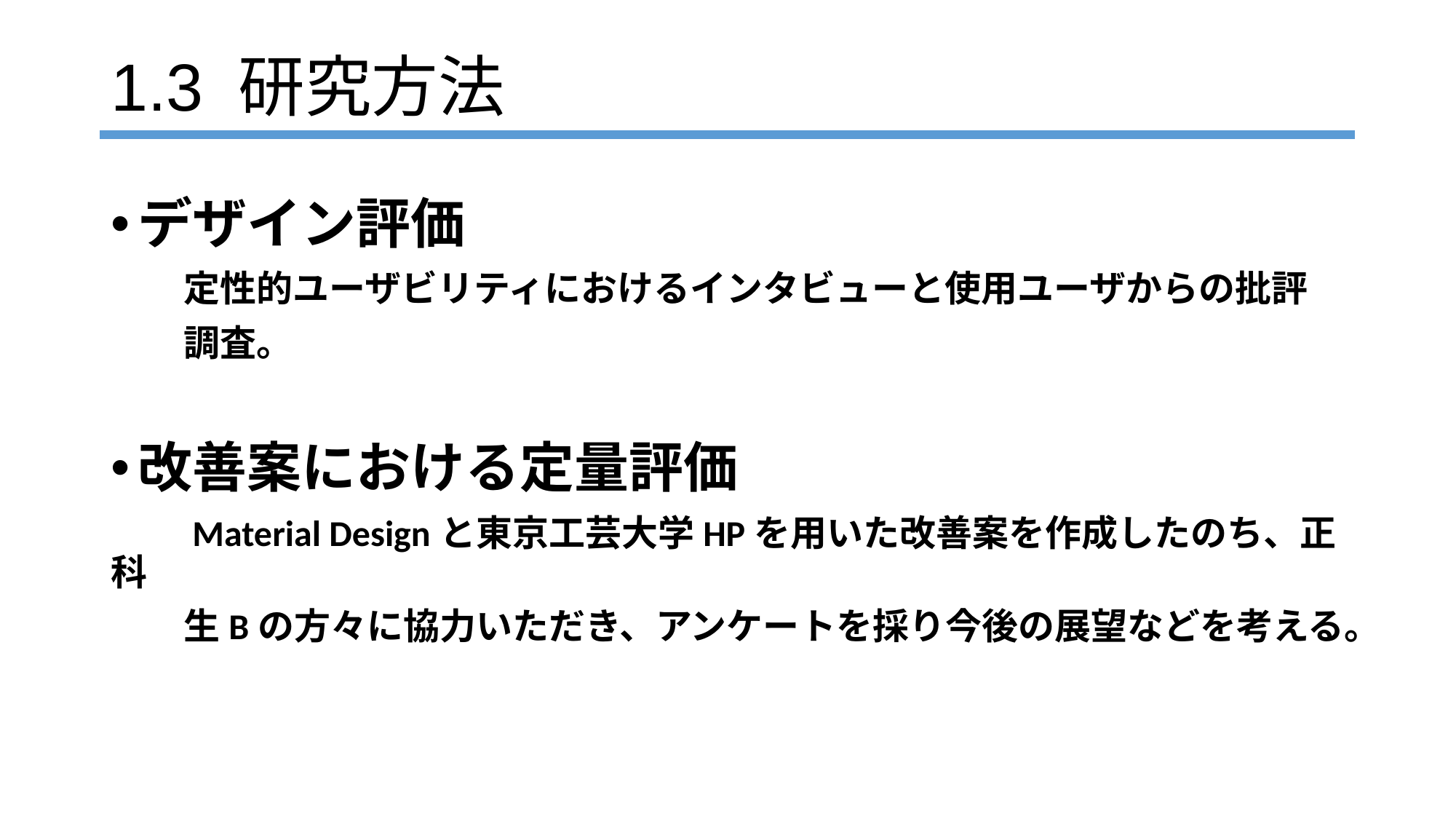

1.3 研究方法
デザイン評価
　　定性的ユーザビリティにおけるインタビューと使用ユーザからの批評
　　調査。

改善案における定量評価
　　Material Designと東京工芸大学HPを用いた改善案を作成したのち、正科
　　生Bの方々に協力いただき、アンケートを採り今後の展望などを考える。